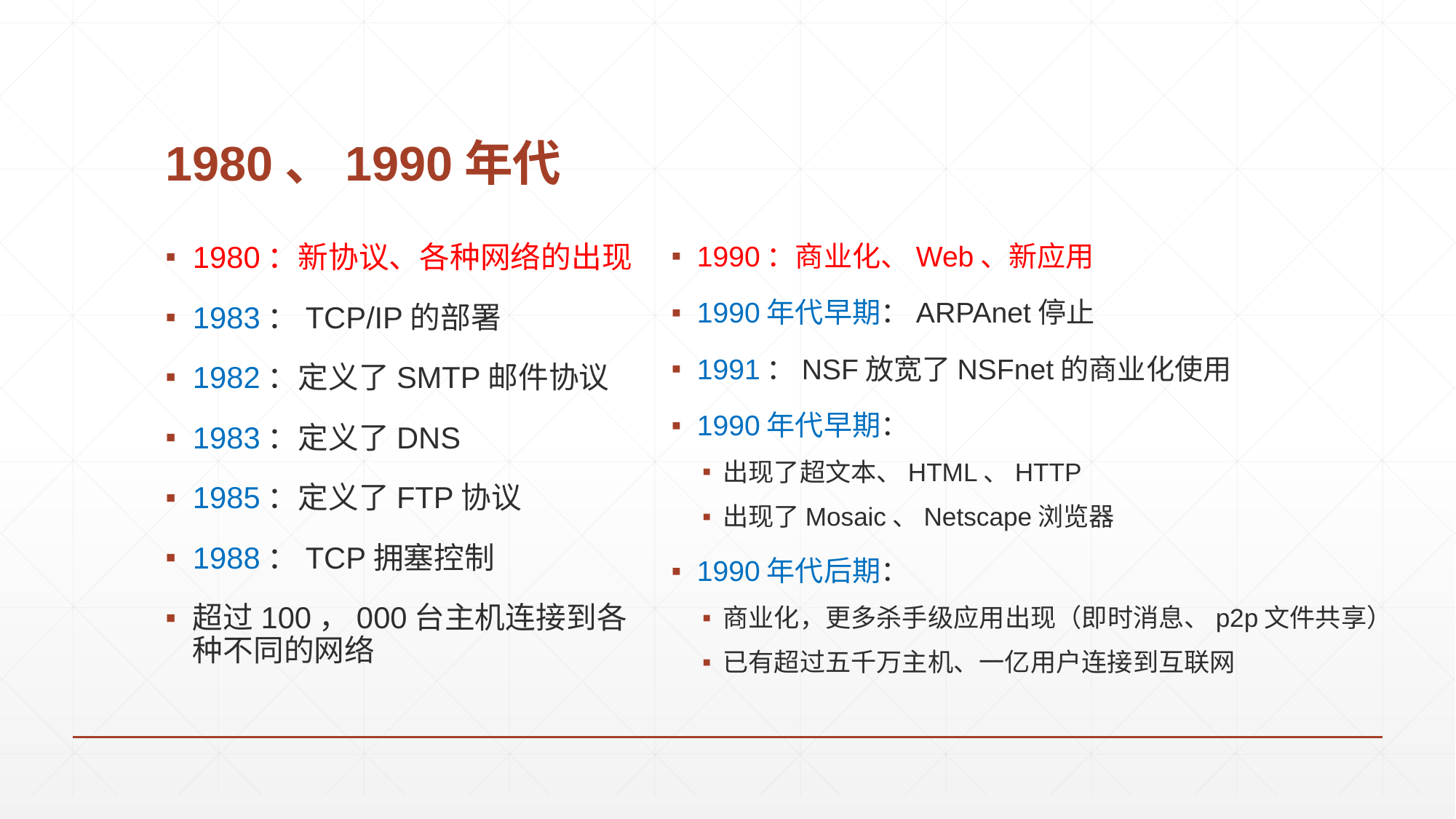

# 1980、1990年代
1990：商业化、Web、新应用
1990年代早期：ARPAnet停止
1991：NSF放宽了NSFnet的商业化使用
1990年代早期：
出现了超文本、HTML、HTTP
出现了Mosaic、Netscape浏览器
1990年代后期：
商业化，更多杀手级应用出现（即时消息、p2p文件共享）
已有超过五千万主机、一亿用户连接到互联网
1980：新协议、各种网络的出现
1983：TCP/IP的部署
1982：定义了SMTP邮件协议
1983：定义了DNS
1985：定义了FTP协议
1988：TCP拥塞控制
超过100，000台主机连接到各种不同的网络